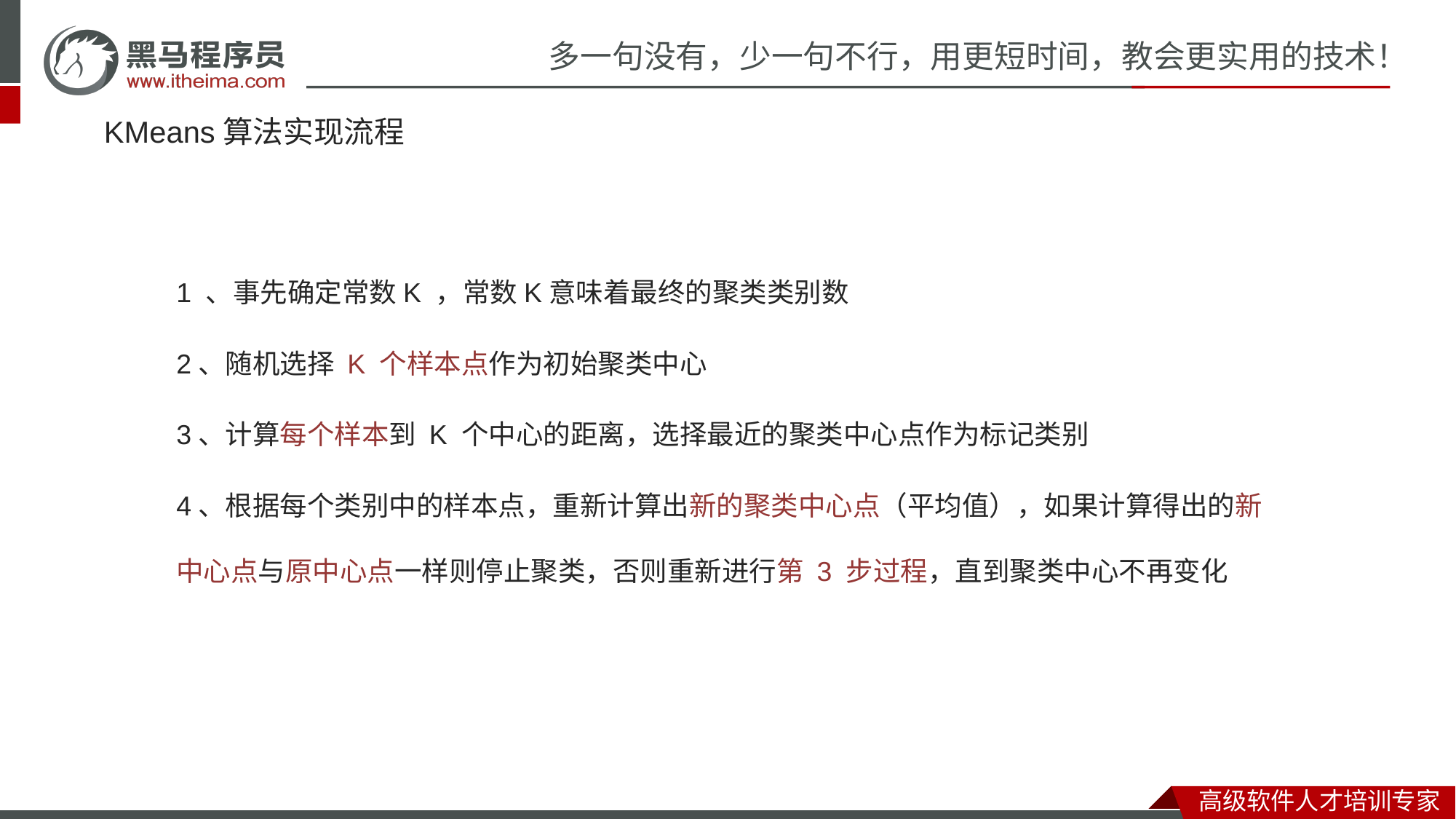

# KMeans算法实现流程
1 、事先确定常数K ，常数K意味着最终的聚类类别数
2、随机选择 K 个样本点作为初始聚类中心
3、计算每个样本到 K 个中心的距离，选择最近的聚类中心点作为标记类别
4、根据每个类别中的样本点，重新计算出新的聚类中心点（平均值），如果计算得出的新中心点与原中心点一样则停止聚类，否则重新进行第 3 步过程，直到聚类中心不再变化